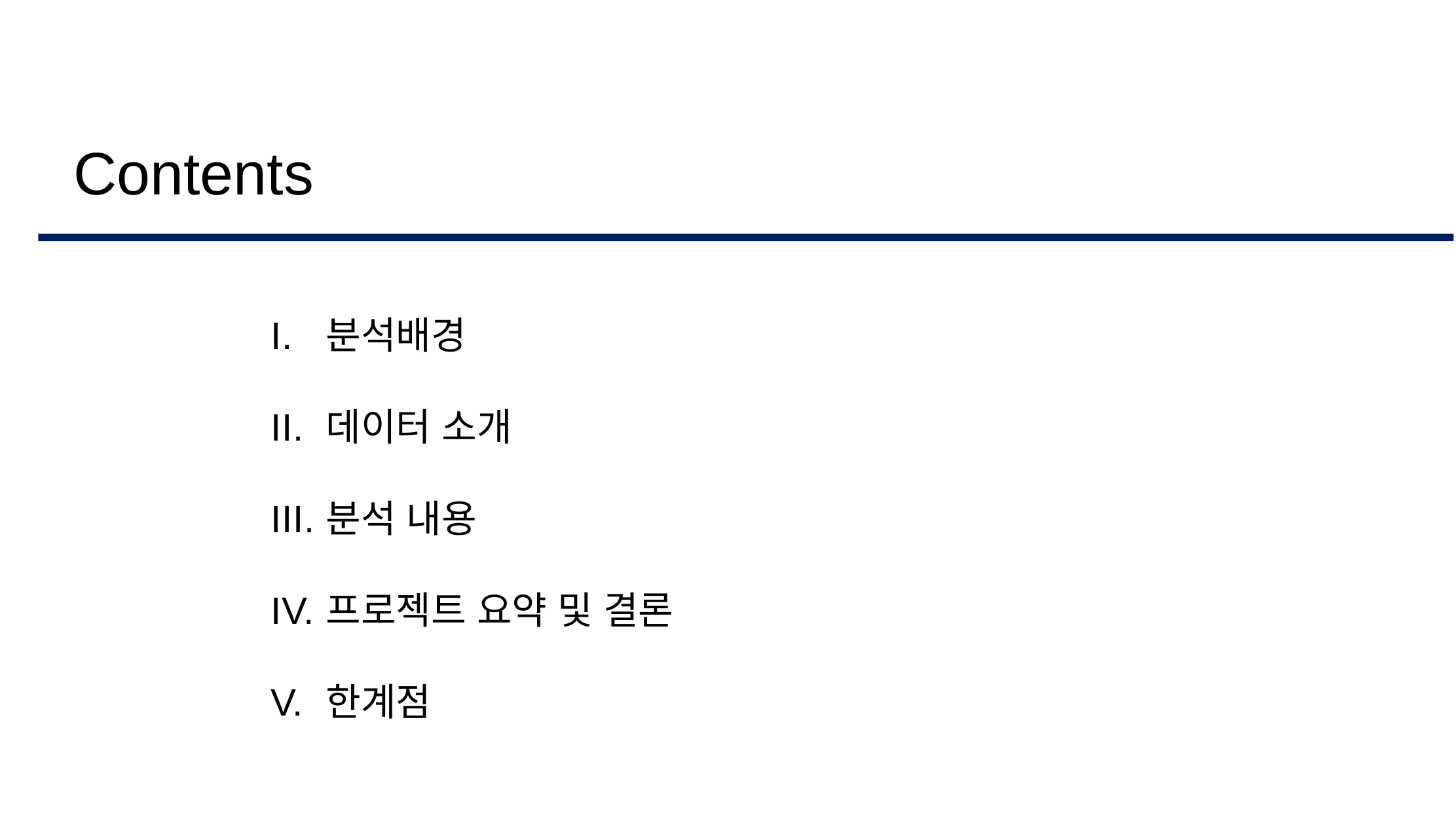

Contents

분석배경
데이터 소개
분석 내용
프로젝트 요약 및 결론
한계점